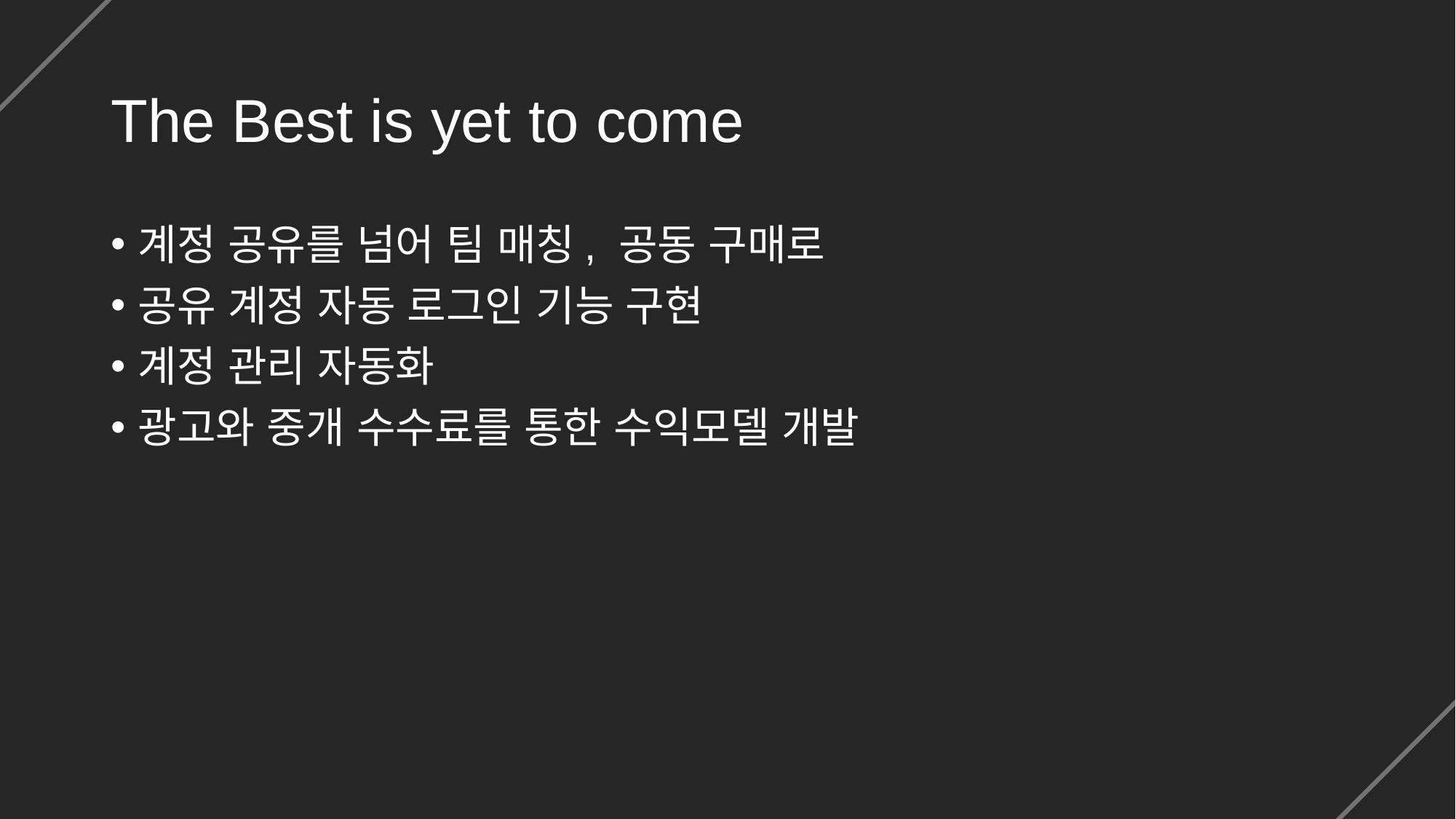

# The Best is yet to come
계정 공유를 넘어 팀 매칭, 공동 구매로
공유 계정 자동 로그인 기능 구현
계정 관리 자동화
광고와 중개 수수료를 통한 수익모델 개발